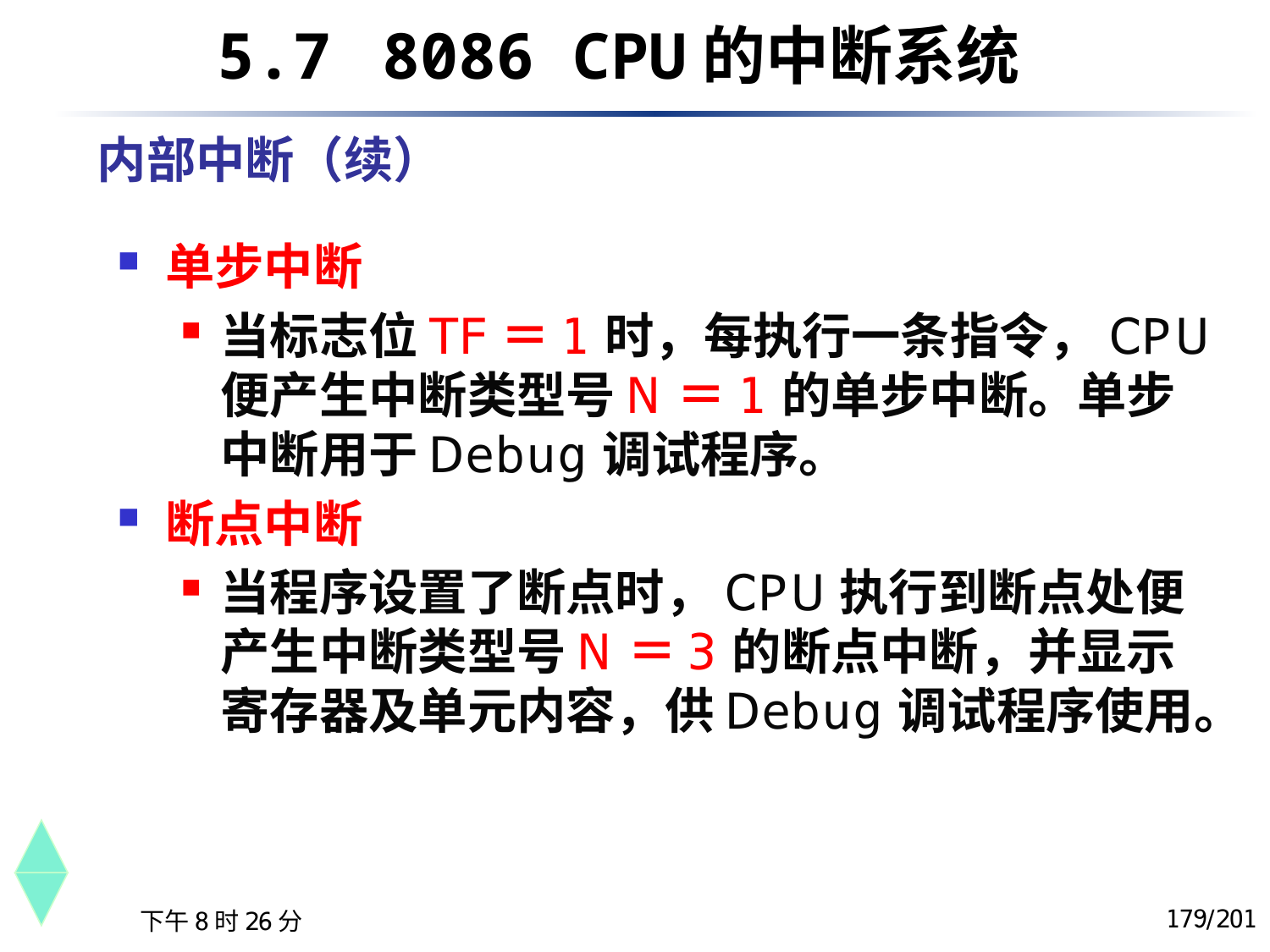

5.7	 8086 CPU的中断系统
内部中断（续）
单步中断
当标志位TF＝1时，每执行一条指令，CPU便产生中断类型号N＝1的单步中断。单步中断用于Debug调试程序。
断点中断
当程序设置了断点时，CPU执行到断点处便产生中断类型号N＝3的断点中断，并显示寄存器及单元内容，供Debug调试程序使用。
179/201
下午8时26分